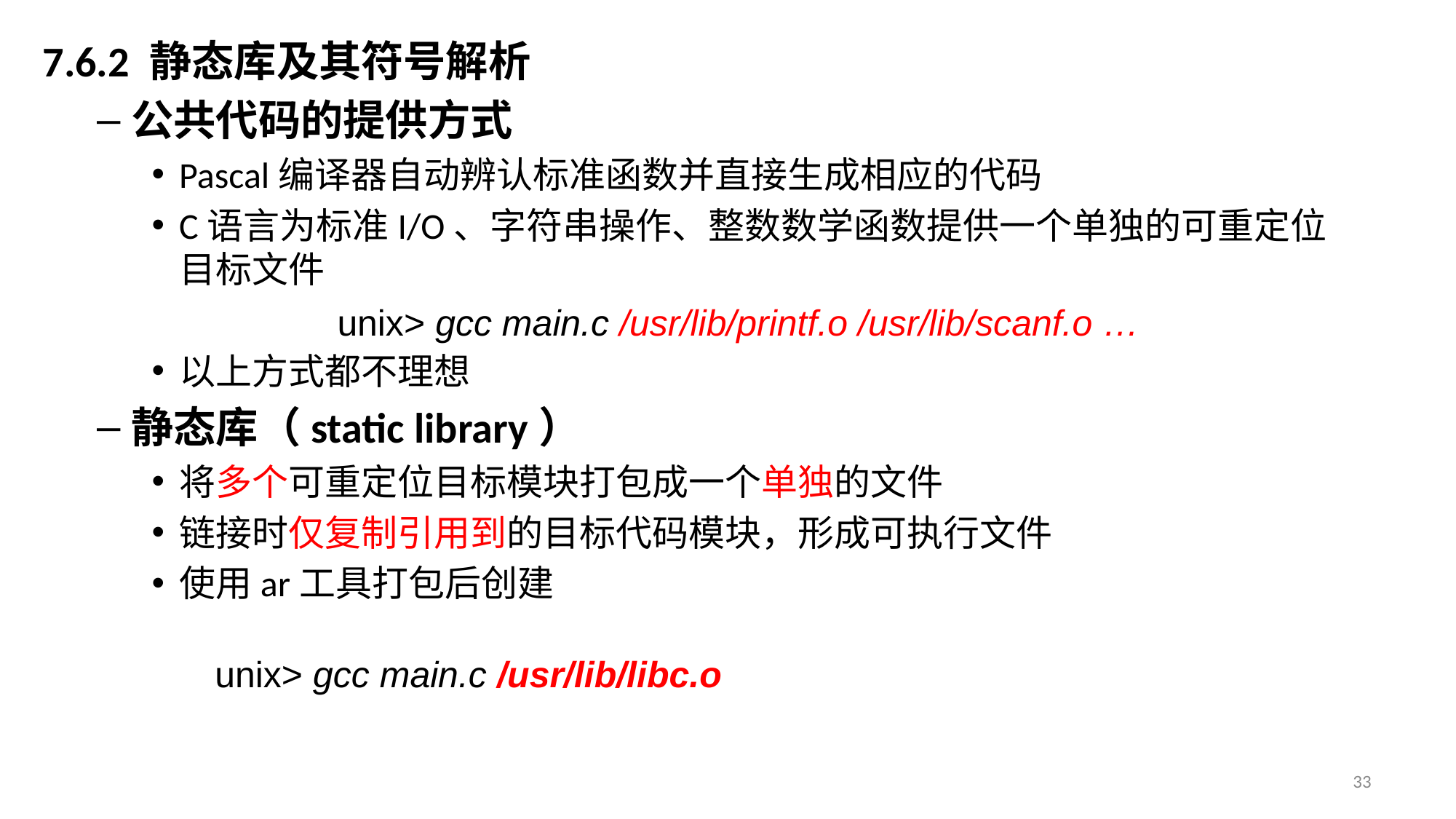

7.6.2 静态库及其符号解析
公共代码的提供方式
Pascal编译器自动辨认标准函数并直接生成相应的代码
C语言为标准I/O、字符串操作、整数数学函数提供一个单独的可重定位目标文件

以上方式都不理想
静态库（static library）
将多个可重定位目标模块打包成一个单独的文件
链接时仅复制引用到的目标代码模块，形成可执行文件
使用ar工具打包后创建
unix> gcc main.c /usr/lib/printf.o /usr/lib/scanf.o …
unix> gcc main.c /usr/lib/libc.o
33